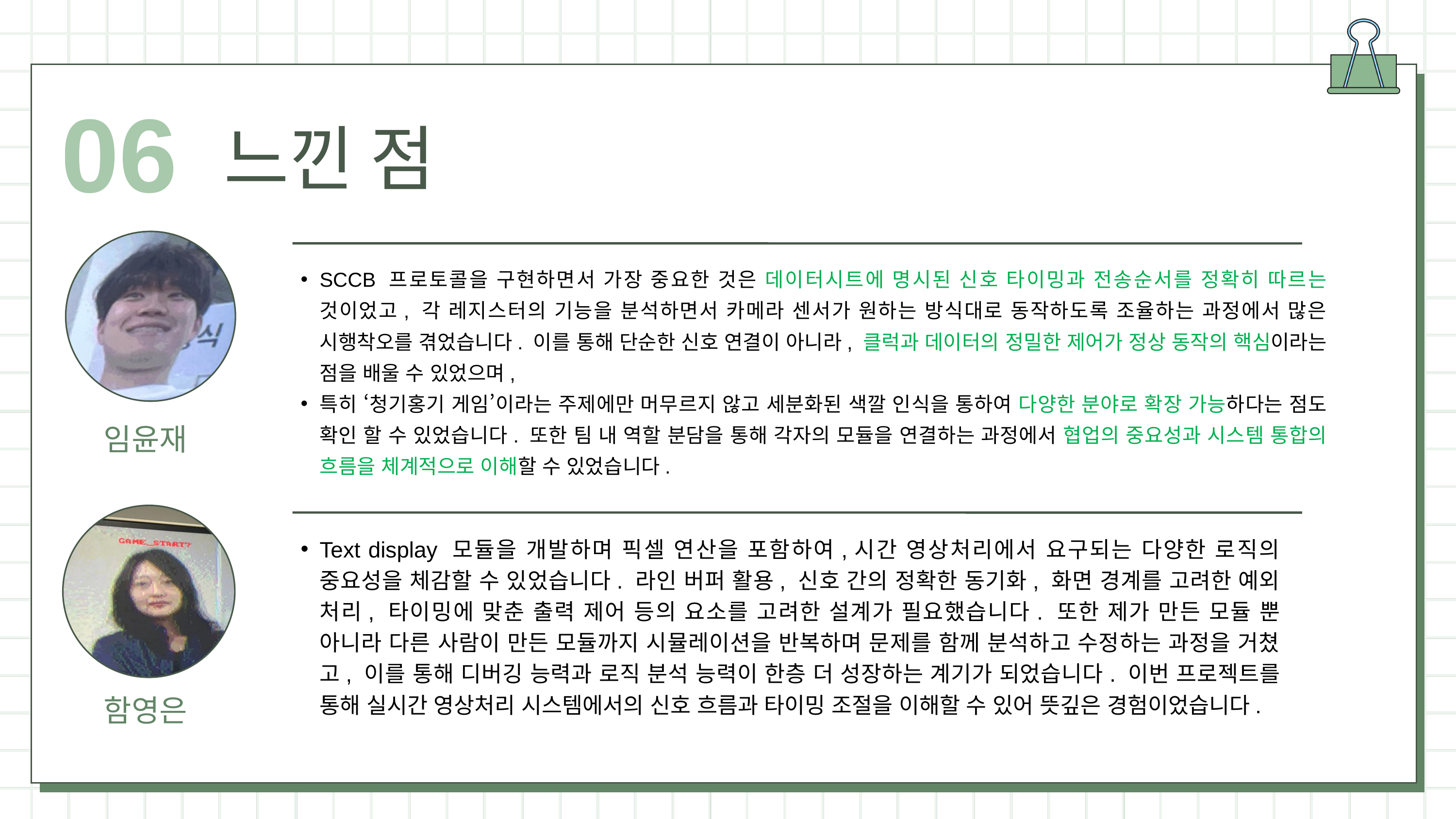

06
느낀 점

SCCB 프로토콜을 구현하면서 가장 중요한 것은 데이터시트에 명시된 신호 타이밍과 전송순서를 정확히 따르는 것이었고, 각 레지스터의 기능을 분석하면서 카메라 센서가 원하는 방식대로 동작하도록 조율하는 과정에서 많은 시행착오를 겪었습니다. 이를 통해 단순한 신호 연결이 아니라, 클럭과 데이터의 정밀한 제어가 정상 동작의 핵심이라는 점을 배울 수 있었으며,
특히 ‘청기홍기 게임’이라는 주제에만 머무르지 않고 세분화된 색깔 인식을 통하여 다양한 분야로 확장 가능하다는 점도 확인 할 수 있었습니다. 또한 팀 내 역할 분담을 통해 각자의 모듈을 연결하는 과정에서 협업의 중요성과 시스템 통합의 흐름을 체계적으로 이해할 수 있었습니다.

임윤재

Text display 모듈을 개발하며 픽셀 연산을 포함하여,시간 영상처리에서 요구되는 다양한 로직의 중요성을 체감할 수 있었습니다. 라인 버퍼 활용, 신호 간의 정확한 동기화, 화면 경계를 고려한 예외 처리, 타이밍에 맞춘 출력 제어 등의 요소를 고려한 설계가 필요했습니다. 또한 제가 만든 모듈 뿐 아니라 다른 사람이 만든 모듈까지 시뮬레이션을 반복하며 문제를 함께 분석하고 수정하는 과정을 거쳤고, 이를 통해 디버깅 능력과 로직 분석 능력이 한층 더 성장하는 계기가 되었습니다. 이번 프로젝트를 통해 실시간 영상처리 시스템에서의 신호 흐름과 타이밍 조절을 이해할 수 있어 뜻깊은 경험이었습니다.
함영은